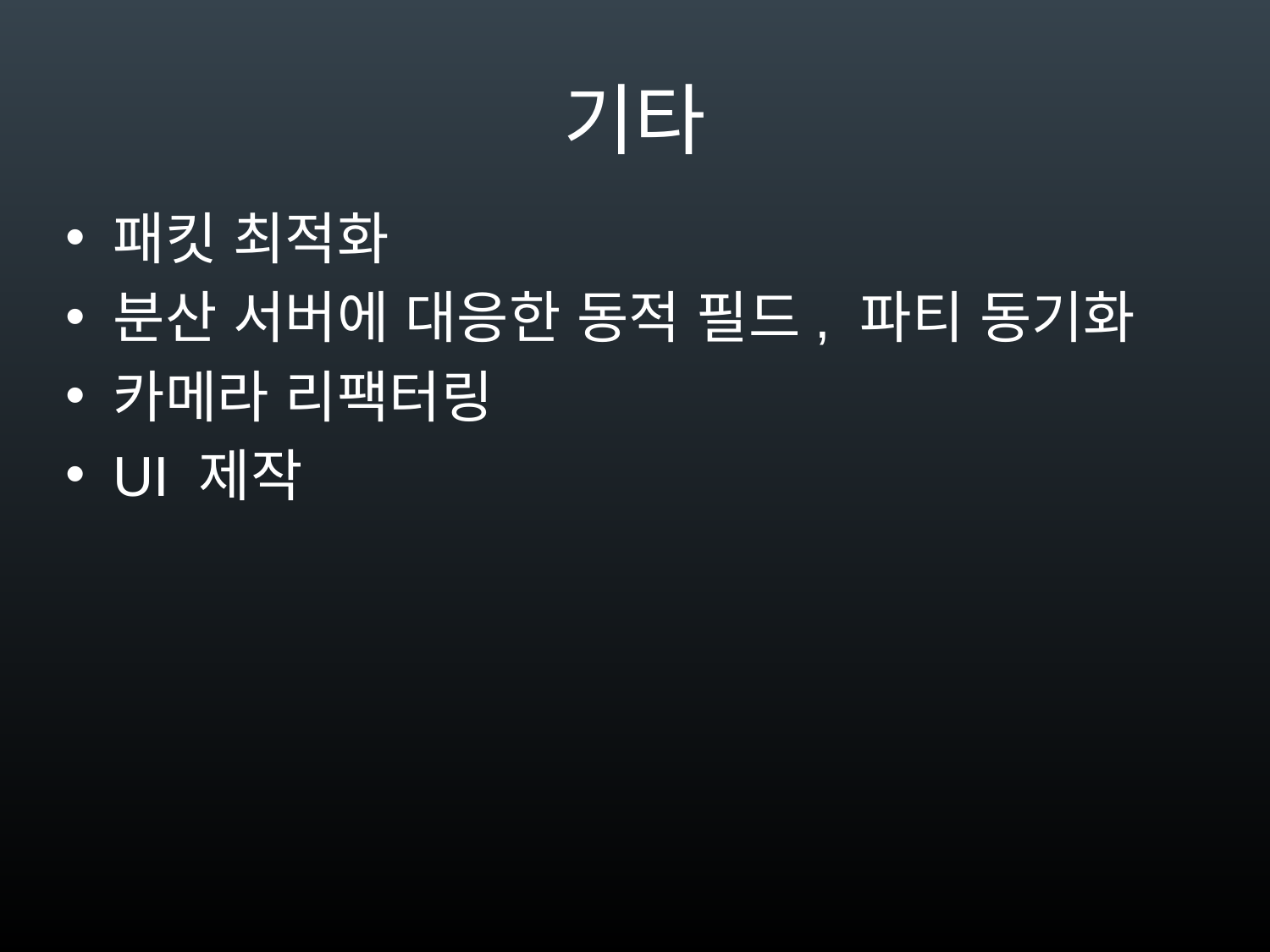

# 기타
패킷 최적화
분산 서버에 대응한 동적 필드, 파티 동기화
카메라 리팩터링
UI 제작